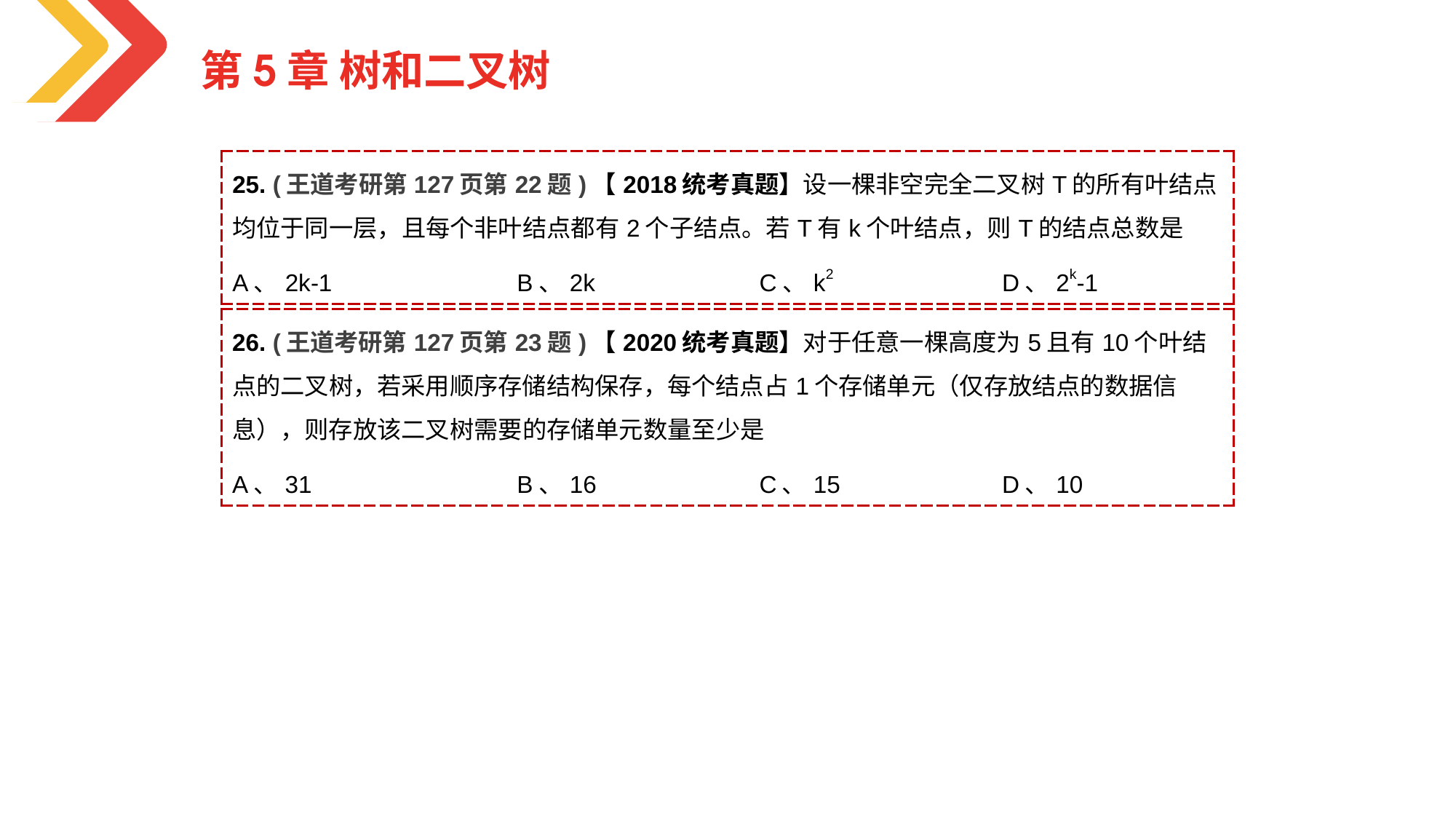

第5章 树和二叉树
| 25. (王道考研第127页第22题)【2018统考真题】设一棵非空完全二叉树T的所有叶结点均位于同一层，且每个非叶结点都有2个子结点。若T有k个叶结点，则T的结点总数是 |  |  |  |
| --- | --- | --- | --- |
| A、2k-1 | B、2k | C、k2 | D、2k-1 |
| 26. (王道考研第127页第23题)【2020统考真题】对于任意一棵高度为5且有10个叶结点的二叉树，若采用顺序存储结构保存，每个结点占1个存储单元（仅存放结点的数据信息），则存放该二叉树需要的存储单元数量至少是 |  |  |  |
| --- | --- | --- | --- |
| A、31 | B、16 | C、15 | D、10 |